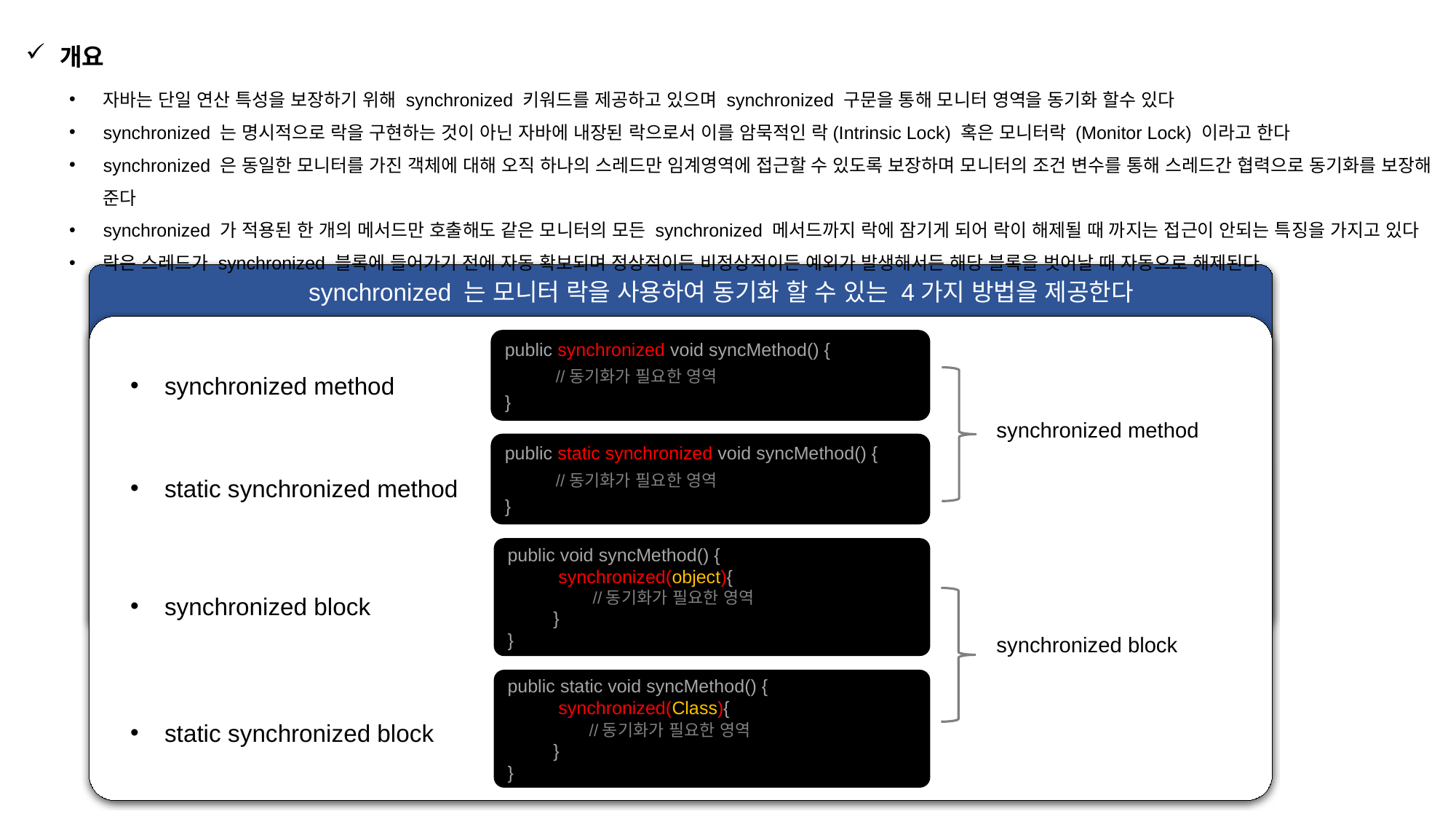

개요
자바는 단일 연산 특성을 보장하기 위해 synchronized 키워드를 제공하고 있으며 synchronized 구문을 통해 모니터 영역을 동기화 할수 있다
synchronized 는 명시적으로 락을 구현하는 것이 아닌 자바에 내장된 락으로서 이를 암묵적인 락(Intrinsic Lock) 혹은 모니터락 (Monitor Lock) 이라고 한다
synchronized 은 동일한 모니터를 가진 객체에 대해 오직 하나의 스레드만 임계영역에 접근할 수 있도록 보장하며 모니터의 조건 변수를 통해 스레드간 협력으로 동기화를 보장해 준다
synchronized 가 적용된 한 개의 메서드만 호출해도 같은 모니터의 모든 synchronized 메서드까지 락에 잠기게 되어 락이 해제될 때 까지는 접근이 안되는 특징을 가지고 있다
락은 스레드가 synchronized 블록에 들어가기 전에 자동 확보되며 정상적이든 비정상적이든 예외가 발생해서든 해당 블록을 벗어날 때 자동으로 해제된다
synchronized 는 모니터 락을 사용하여 동기화 할 수 있는 4가지 방법을 제공한다

public synchronized void syncMethod() {
          //동기화가 필요한 영역
}
synchronized method

synchronized method
public static synchronized void syncMethod() {
          //동기화가 필요한 영역
}
static synchronized method
public void syncMethod() {
          synchronized(object){
                  //동기화가 필요한 영역
         }
}
synchronized block

synchronized block
public static void syncMethod() {
          synchronized(Class){
                //동기화가 필요한 영역
         }
}
static synchronized block